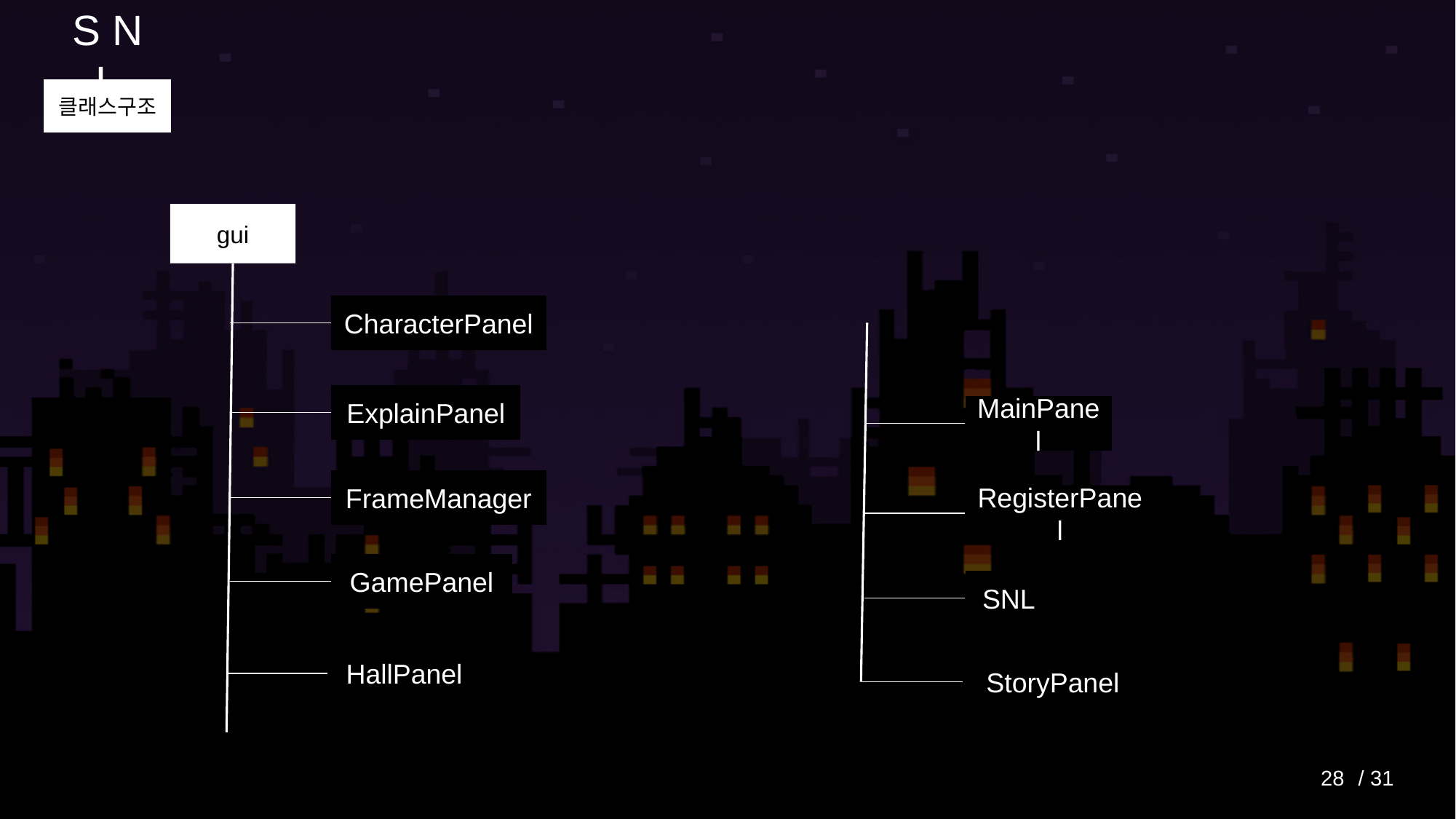

S N L
클래스구조
gui
CharacterPanel
ExplainPanel
FrameManager
GamePanel
HallPanel
MainPanel
RegisterPanel
SNL
StoryPanel
28